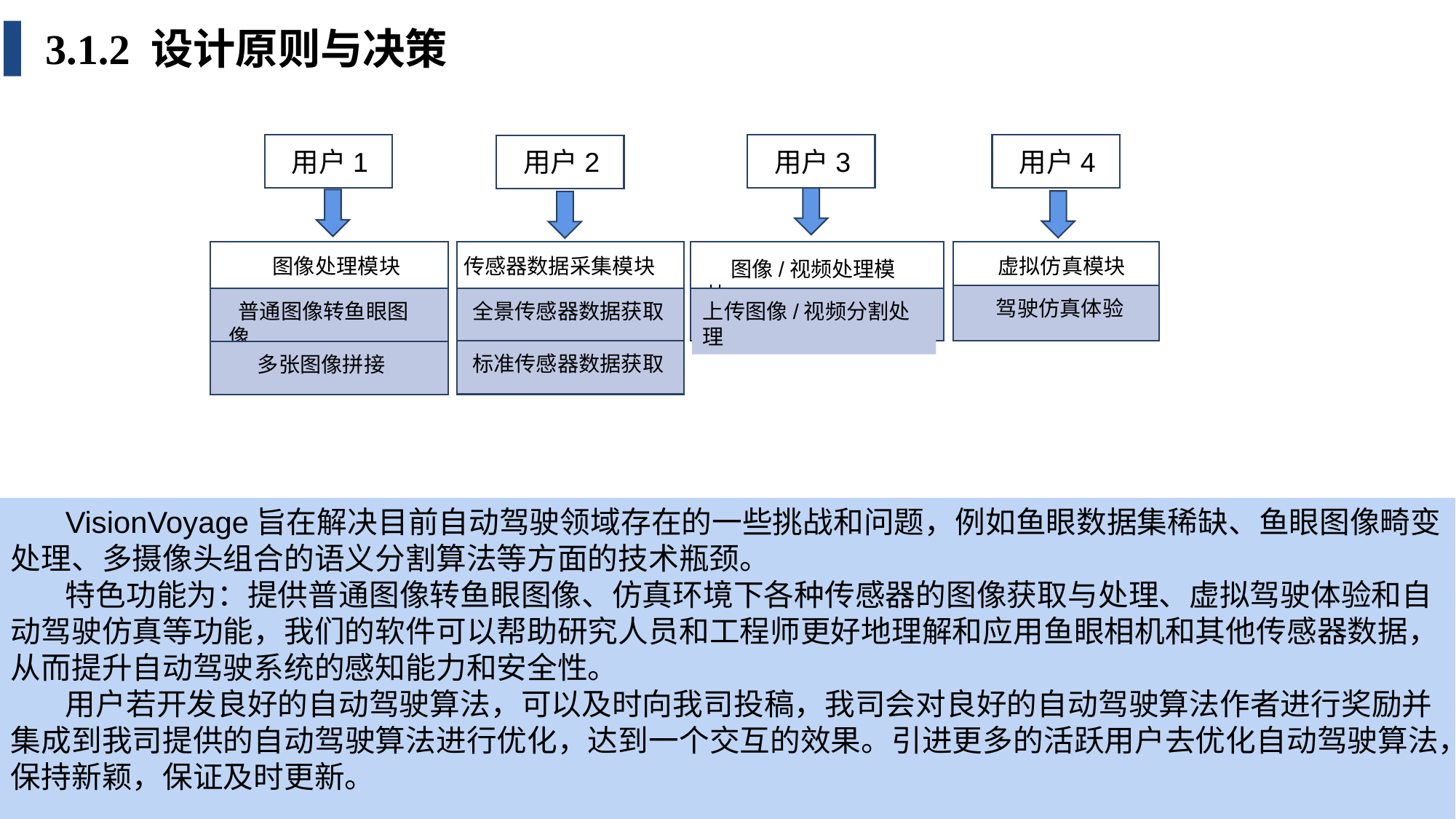

3.1.2 设计原则与决策

用户1

用户3

用户4

用户2

           图像处理模块

  虚拟仿真模块

传感器数据采集模块
    图像/视频处理模块

     驾驶仿真体验

全景传感器数据获取

 普通图像转鱼眼图像

上传图像/视频分割处理

标准传感器数据获取

多张图像拼接
VisionVoyage旨在解决目前自动驾驶领域存在的一些挑战和问题，例如鱼眼数据集稀缺、鱼眼图像畸变处理、多摄像头组合的语义分割算法等方面的技术瓶颈。
特色功能为：提供普通图像转鱼眼图像、仿真环境下各种传感器的图像获取与处理、虚拟驾驶体验和自动驾驶仿真等功能，我们的软件可以帮助研究人员和工程师更好地理解和应用鱼眼相机和其他传感器数据，从而提升自动驾驶系统的感知能力和安全性。
用户若开发良好的自动驾驶算法，可以及时向我司投稿，我司会对良好的自动驾驶算法作者进行奖励并集成到我司提供的自动驾驶算法进行优化，达到一个交互的效果。引进更多的活跃用户去优化自动驾驶算法，保持新颖，保证及时更新。